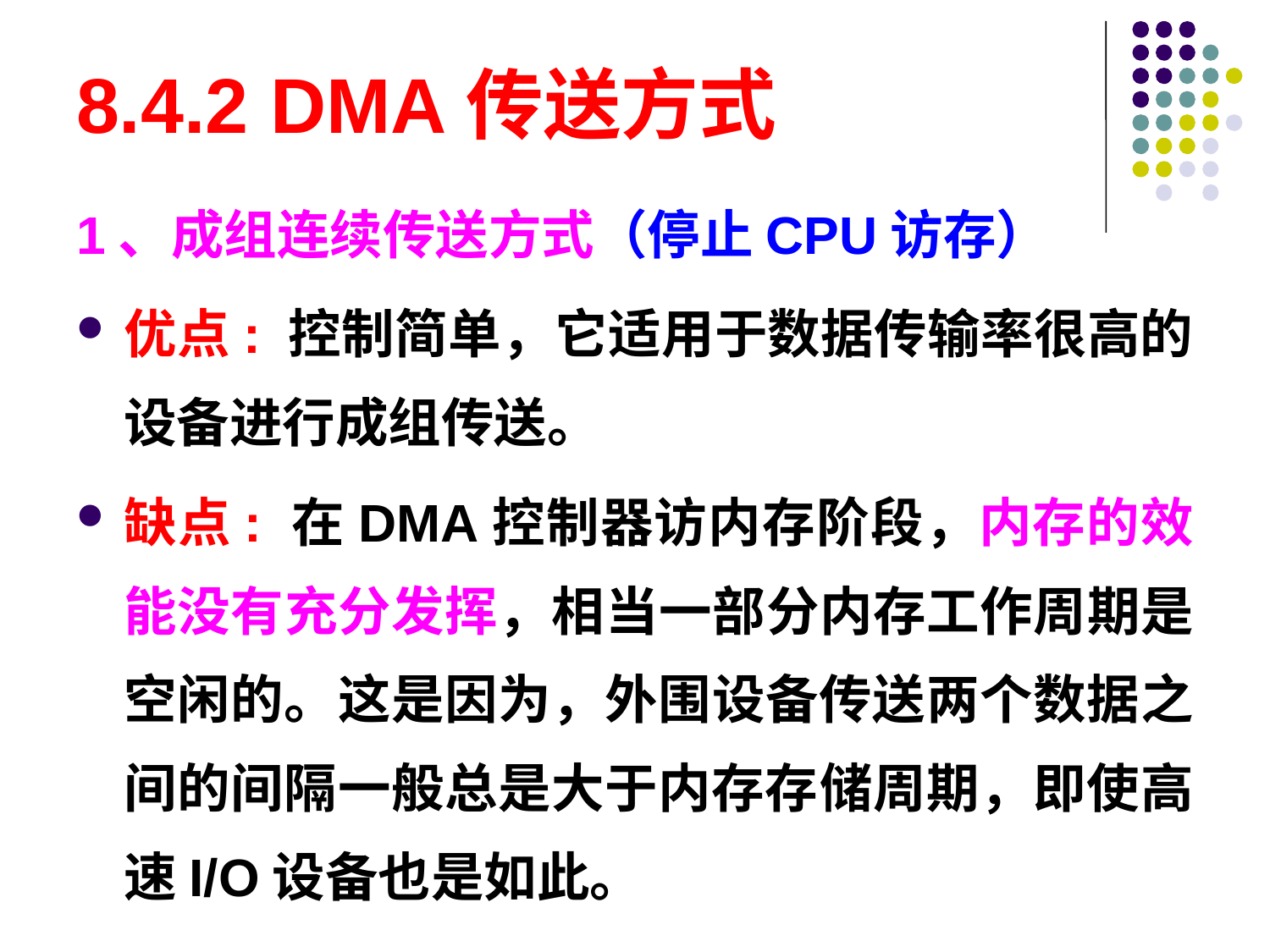

# 8.4.2 DMA传送方式
1、成组连续传送方式（停止CPU访存）
优点: 控制简单，它适用于数据传输率很高的设备进行成组传送。
缺点: 在DMA控制器访内存阶段，内存的效能没有充分发挥，相当一部分内存工作周期是空闲的。这是因为，外围设备传送两个数据之间的间隔一般总是大于内存存储周期，即使高速I/O设备也是如此。
65